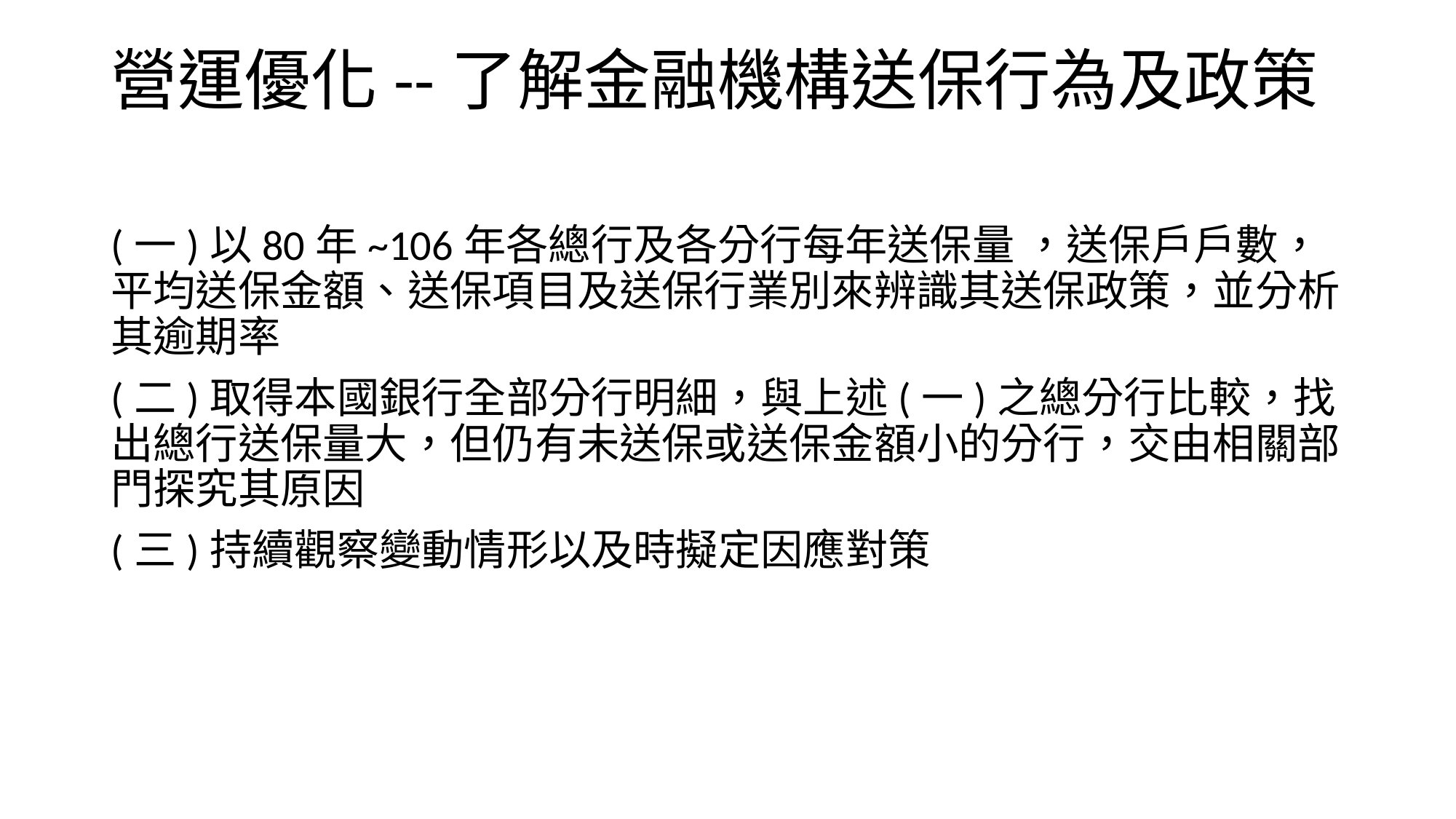

# 營運優化--了解金融機構送保行為及政策
(一)以80年~106年各總行及各分行每年送保量 ，送保戶戶數，平均送保金額、送保項目及送保行業別來辨識其送保政策，並分析其逾期率
(二)取得本國銀行全部分行明細，與上述(一)之總分行比較，找出總行送保量大，但仍有未送保或送保金額小的分行，交由相關部門探究其原因
(三)持續觀察變動情形以及時擬定因應對策